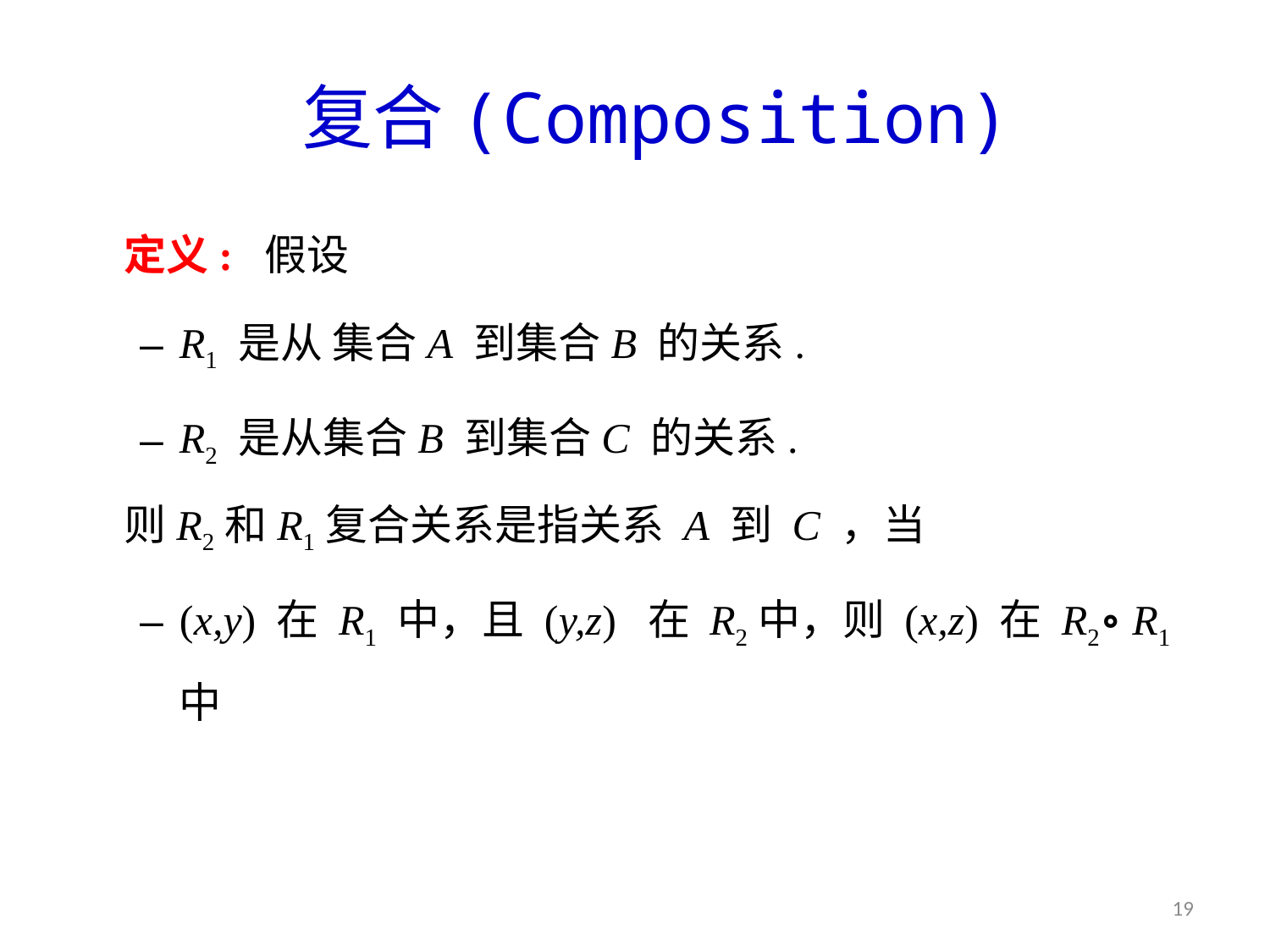

# 复合(Composition)
定义:  假设
R1 是从 集合A 到集合B 的关系.
R2 是从集合B 到集合C 的关系.
则R2和R1复合关系是指关系 A 到 C ，当
(x,y) 在 R1 中，且 (y,z)  在 R2中，则 (x,z) 在 R2∘ R1中
19